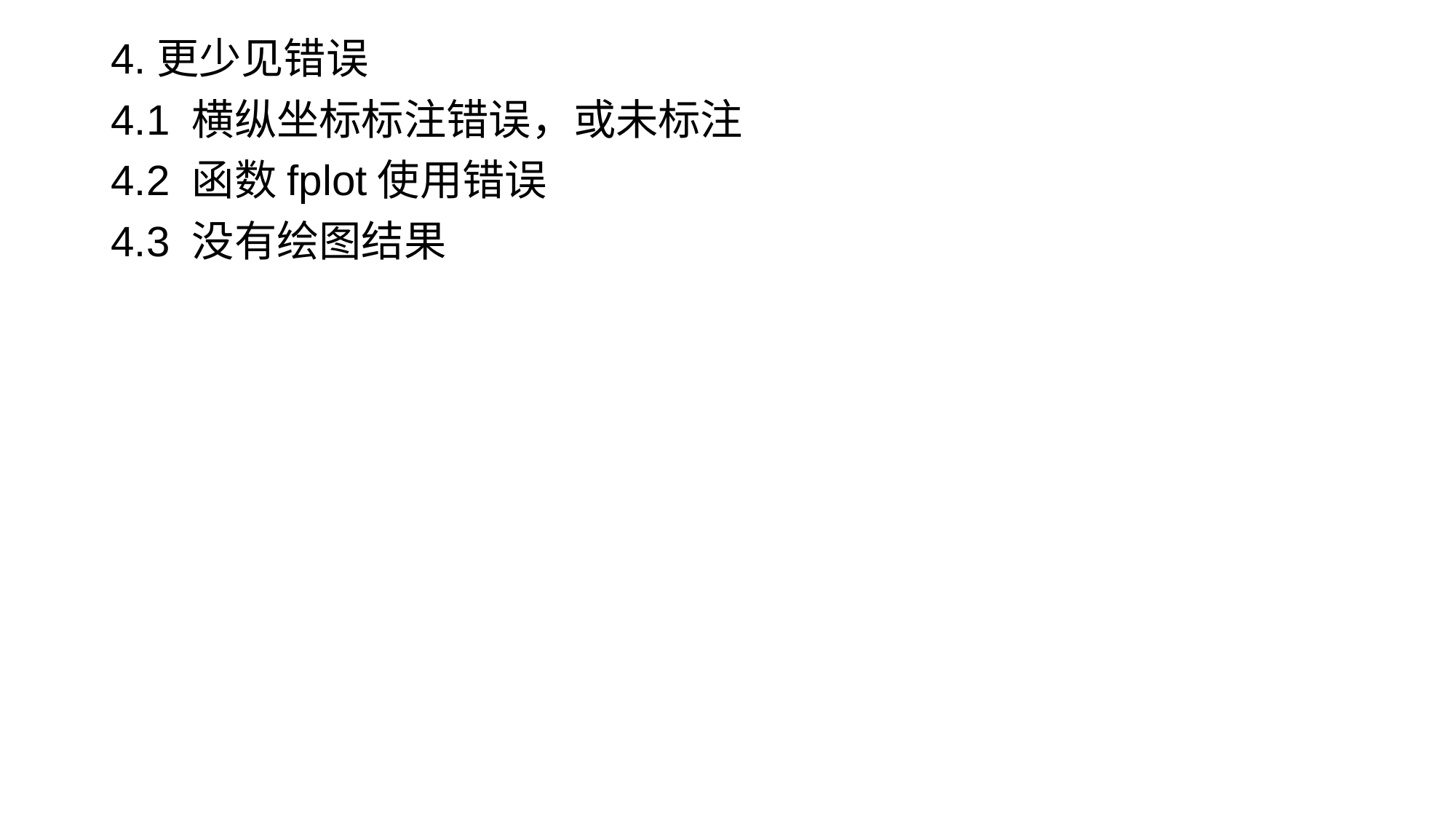

4.更少见错误
4.1 横纵坐标标注错误，或未标注
4.2 函数fplot使用错误
4.3 没有绘图结果